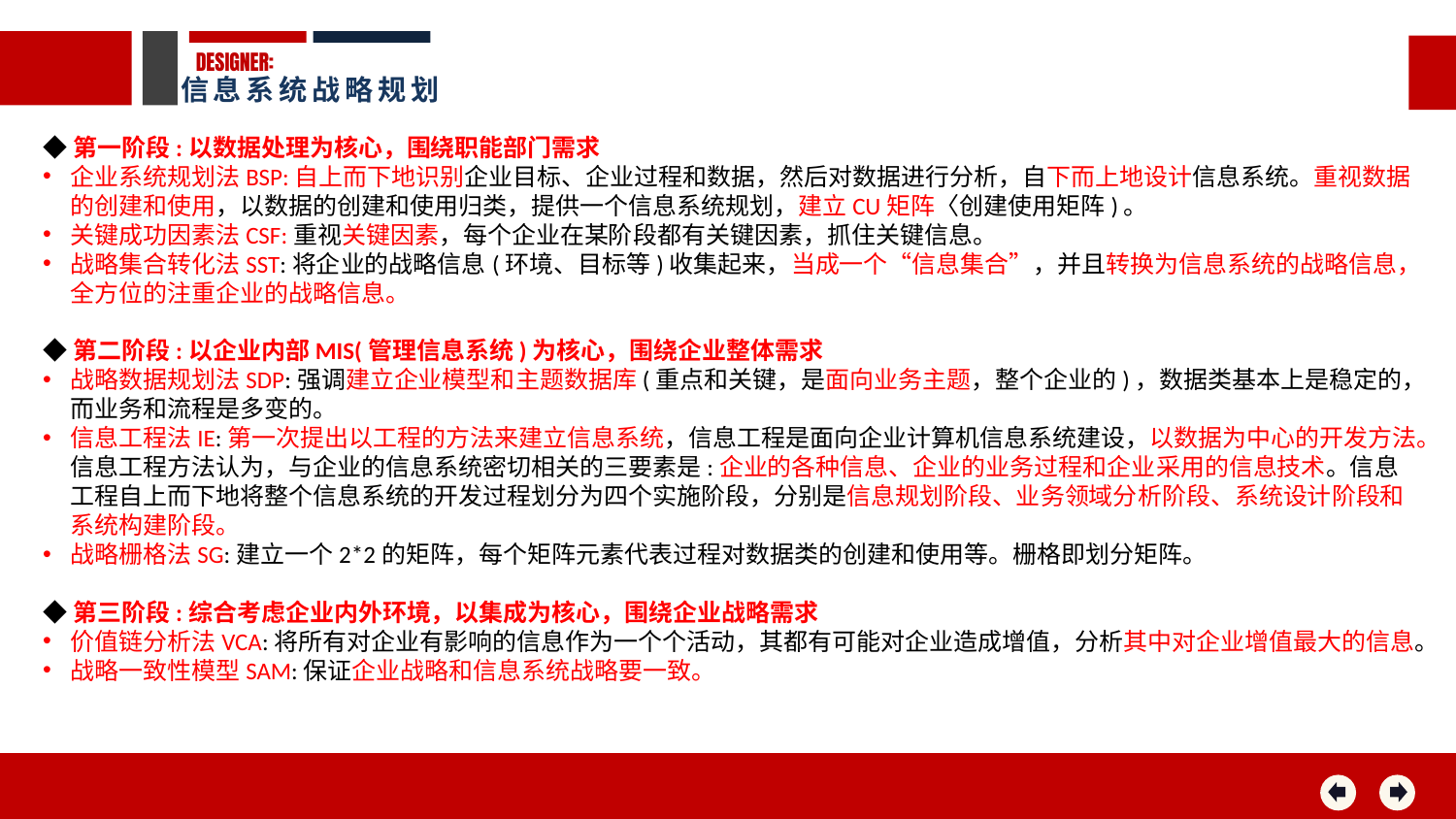

DESIGNER:
信息系统战略规划
◆第一阶段:以数据处理为核心，围绕职能部门需求
企业系统规划法BSP:自上而下地识别企业目标、企业过程和数据，然后对数据进行分析，自下而上地设计信息系统。重视数据的创建和使用，以数据的创建和使用归类，提供一个信息系统规划，建立CU矩阵〈创建使用矩阵)。
关键成功因素法CSF:重视关键因素，每个企业在某阶段都有关键因素，抓住关键信息。
战略集合转化法SST:将企业的战略信息(环境、目标等)收集起来，当成一个“信息集合”，并且转换为信息系统的战略信息，全方位的注重企业的战略信息。

◆第二阶段:以企业内部MIS(管理信息系统)为核心，围绕企业整体需求
战略数据规划法SDP:强调建立企业模型和主题数据库(重点和关键，是面向业务主题，整个企业的)，数据类基本上是稳定的，而业务和流程是多变的。
信息工程法IE:第一次提出以工程的方法来建立信息系统，信息工程是面向企业计算机信息系统建设，以数据为中心的开发方法。信息工程方法认为，与企业的信息系统密切相关的三要素是:企业的各种信息、企业的业务过程和企业采用的信息技术。信息工程自上而下地将整个信息系统的开发过程划分为四个实施阶段，分别是信息规划阶段、业务领域分析阶段、系统设计阶段和系统构建阶段。
战略栅格法SG:建立一个2*2的矩阵，每个矩阵元素代表过程对数据类的创建和使用等。栅格即划分矩阵。

◆第三阶段:综合考虑企业内外环境，以集成为核心，围绕企业战略需求
价值链分析法VCA:将所有对企业有影响的信息作为一个个活动，其都有可能对企业造成增值，分析其中对企业增值最大的信息。
战略一致性模型SAM:保证企业战略和信息系统战略要一致。